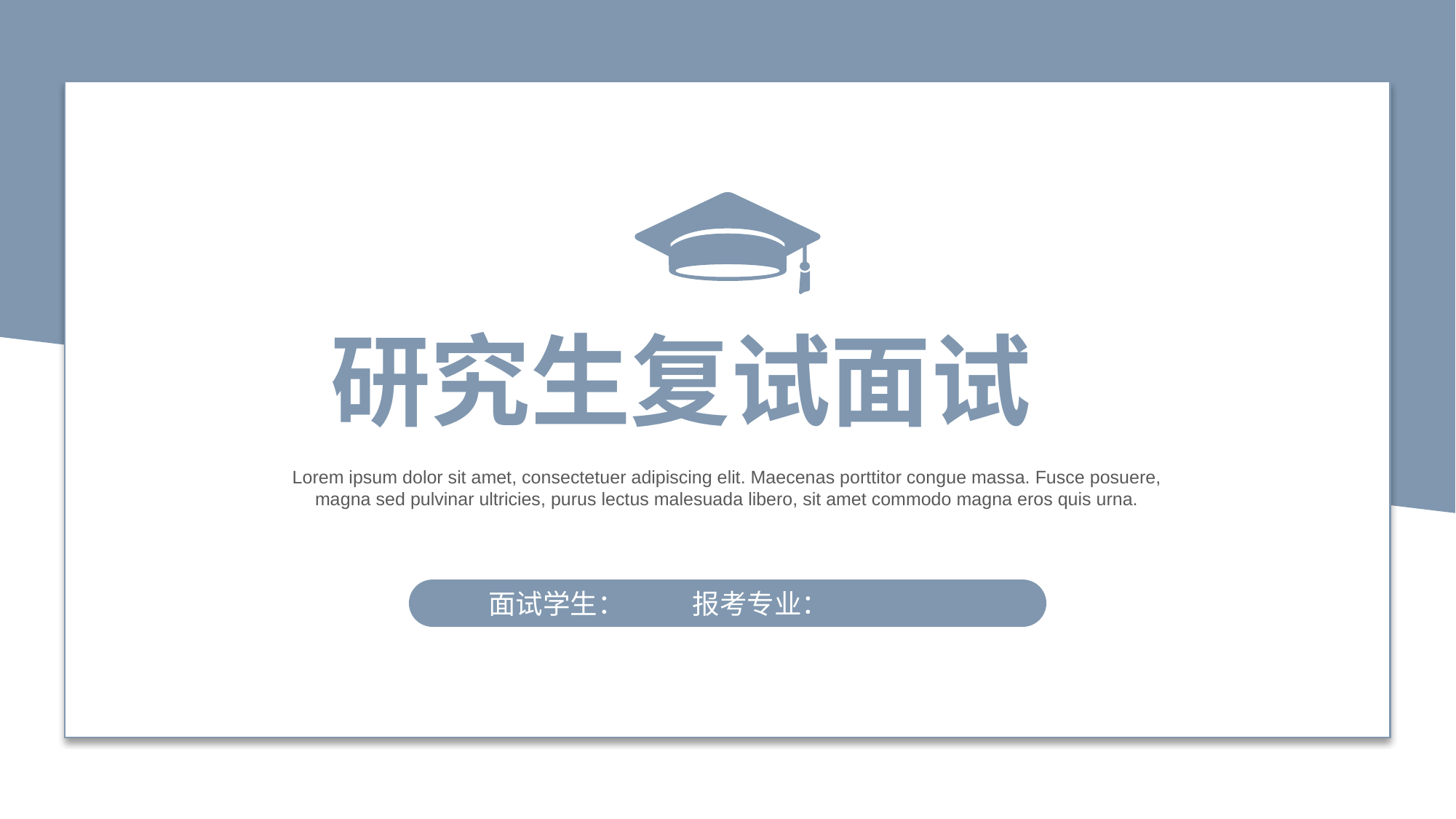

研究生复试面试
Lorem ipsum dolor sit amet, consectetuer adipiscing elit. Maecenas porttitor congue massa. Fusce posuere, magna sed pulvinar ultricies, purus lectus malesuada libero, sit amet commodo magna eros quis urna.

面试学生：           报考专业：